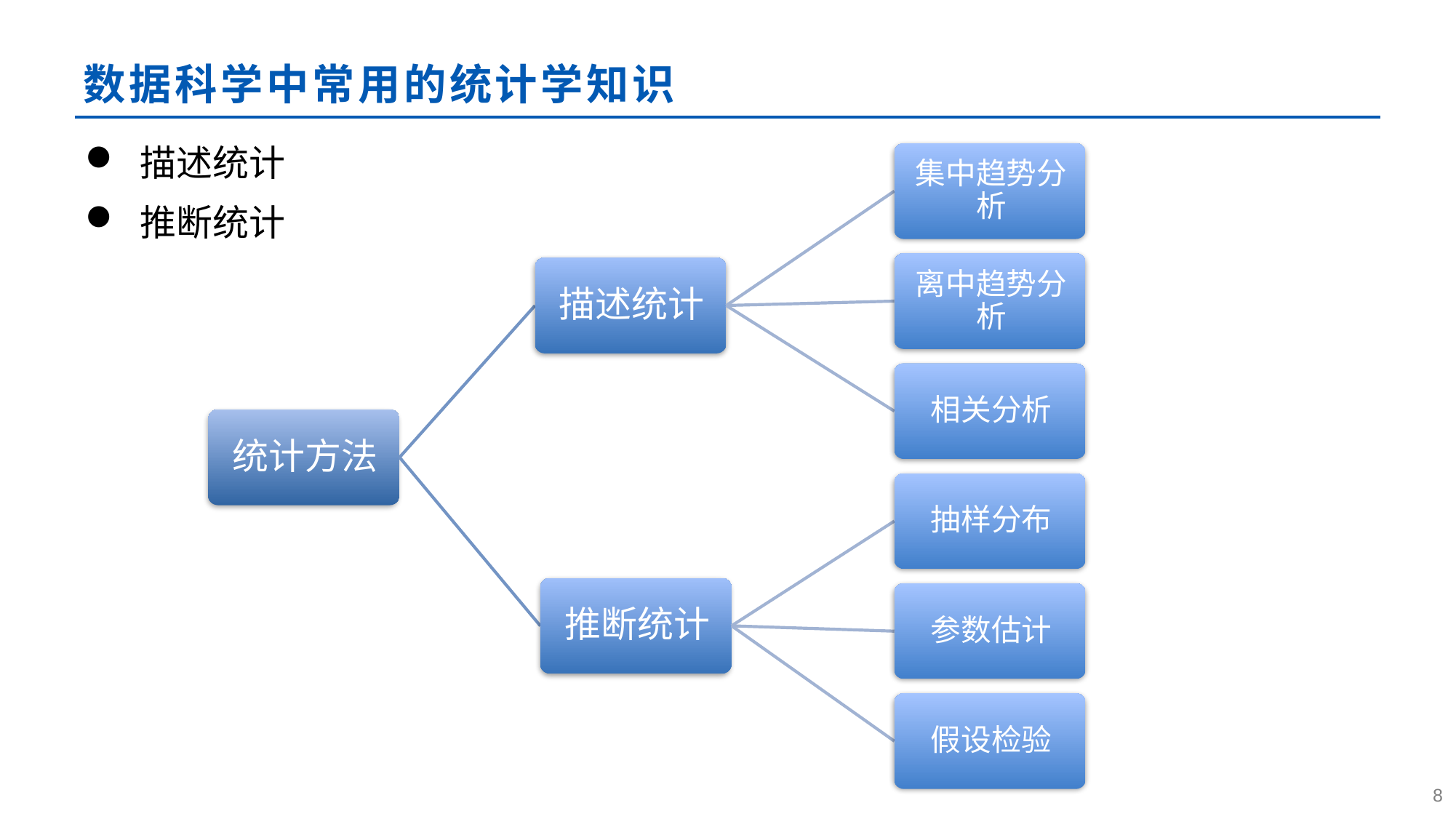

# 数据科学中常用的统计学知识
描述统计
推断统计
统计方法

描述统计

集中趋势分析

离中趋势分析

相关分析

推断统计

抽样分布

参数估计

假设检验
8